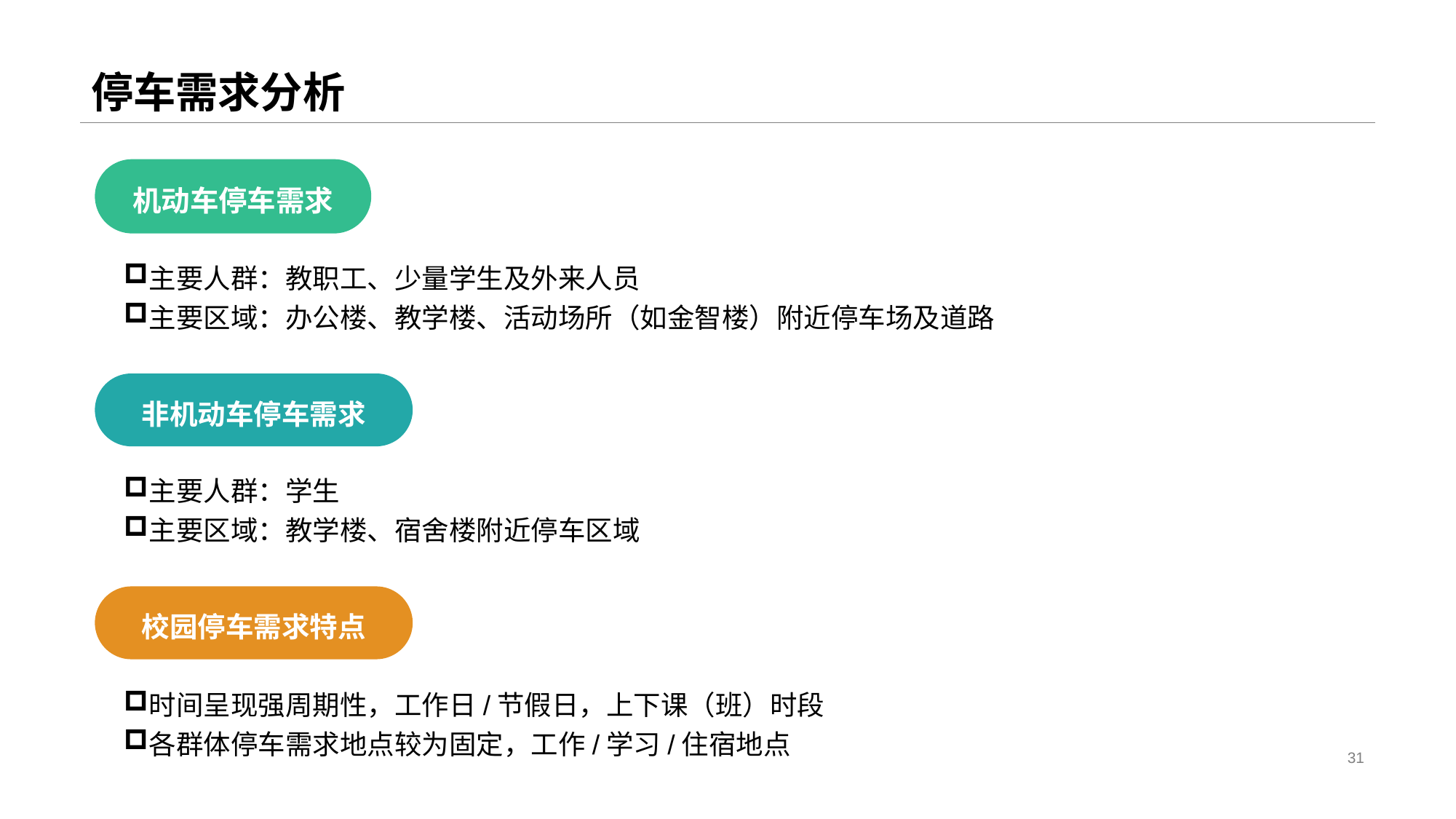

# 停车需求分析
机动车停车需求
主要人群：教职工、少量学生及外来人员
主要区域：办公楼、教学楼、活动场所（如金智楼）附近停车场及道路
非机动车停车需求
主要人群：学生
主要区域：教学楼、宿舍楼附近停车区域
校园停车需求特点
时间呈现强周期性，工作日/节假日，上下课（班）时段
各群体停车需求地点较为固定，工作/学习/住宿地点
31